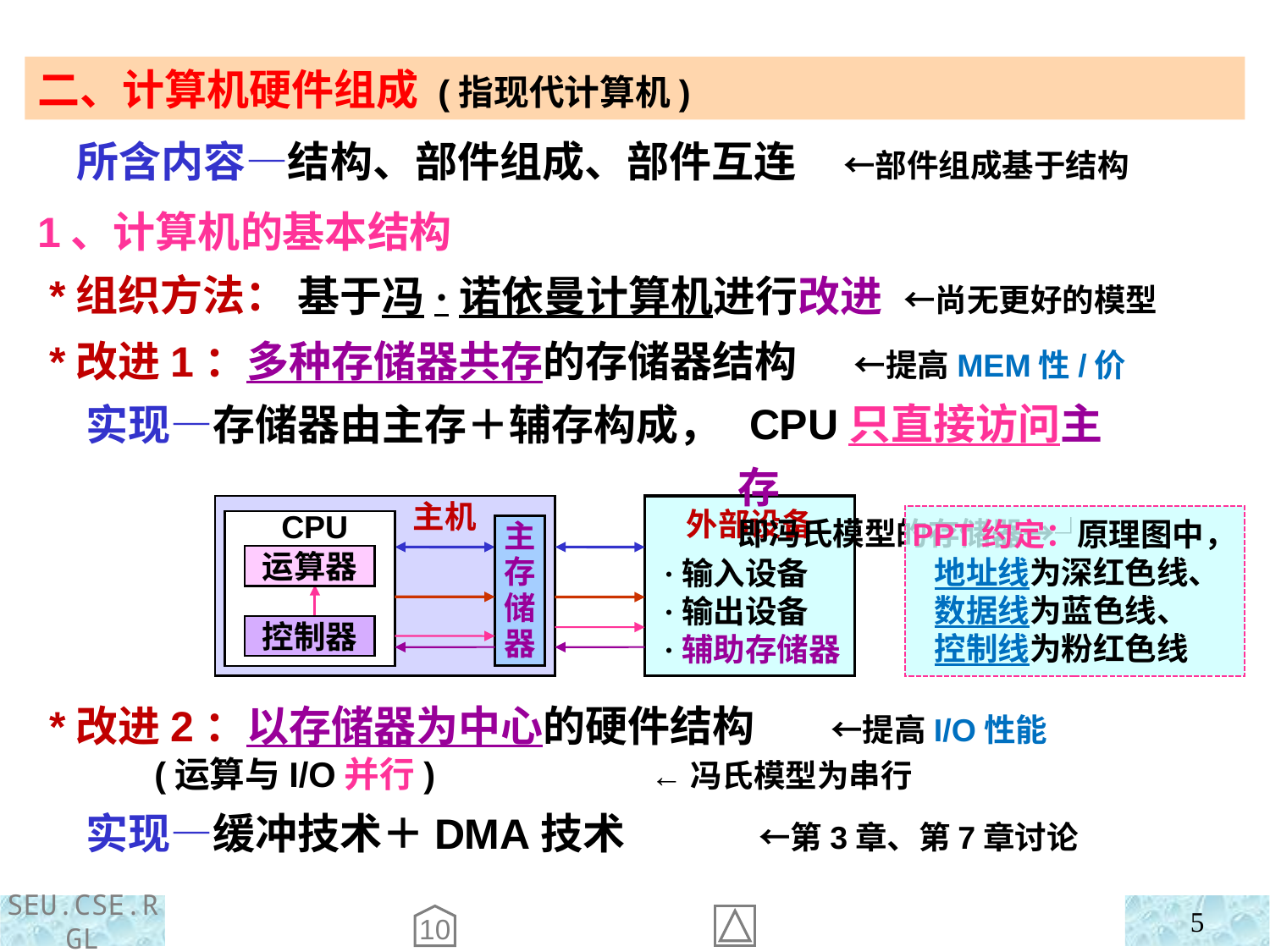

二、计算机硬件组成 (指现代计算机)
   所含内容—结构、部件组成、部件互连     ←部件组成基于结构
1、计算机的基本结构
 *组织方法：
基于冯·诺依曼计算机进行改进   ←尚无更好的模型
 *改进1：多种存储器共存的存储器结构      ←提高MEM性/价
    实现—存储器由主存＋辅存构成，
 CPU只直接访问主存
即冯氏模型的存储器→┘
主机

外部设备
  ·输入设备
  ·输出设备
  ·辅助存储器
CPU

主
存
储
器
运算器

控制器

PPT约定：原理图中，
  地址线为深红色线、
  数据线为蓝色线、
  控制线为粉红色线
 *改进2：以存储器为中心的硬件结构        ←提高I/O性能
            (运算与I/O并行)                       ←冯氏模型为串行
    实现—缓冲技术＋DMA技术              ←第3章、第7章讨论
5
10